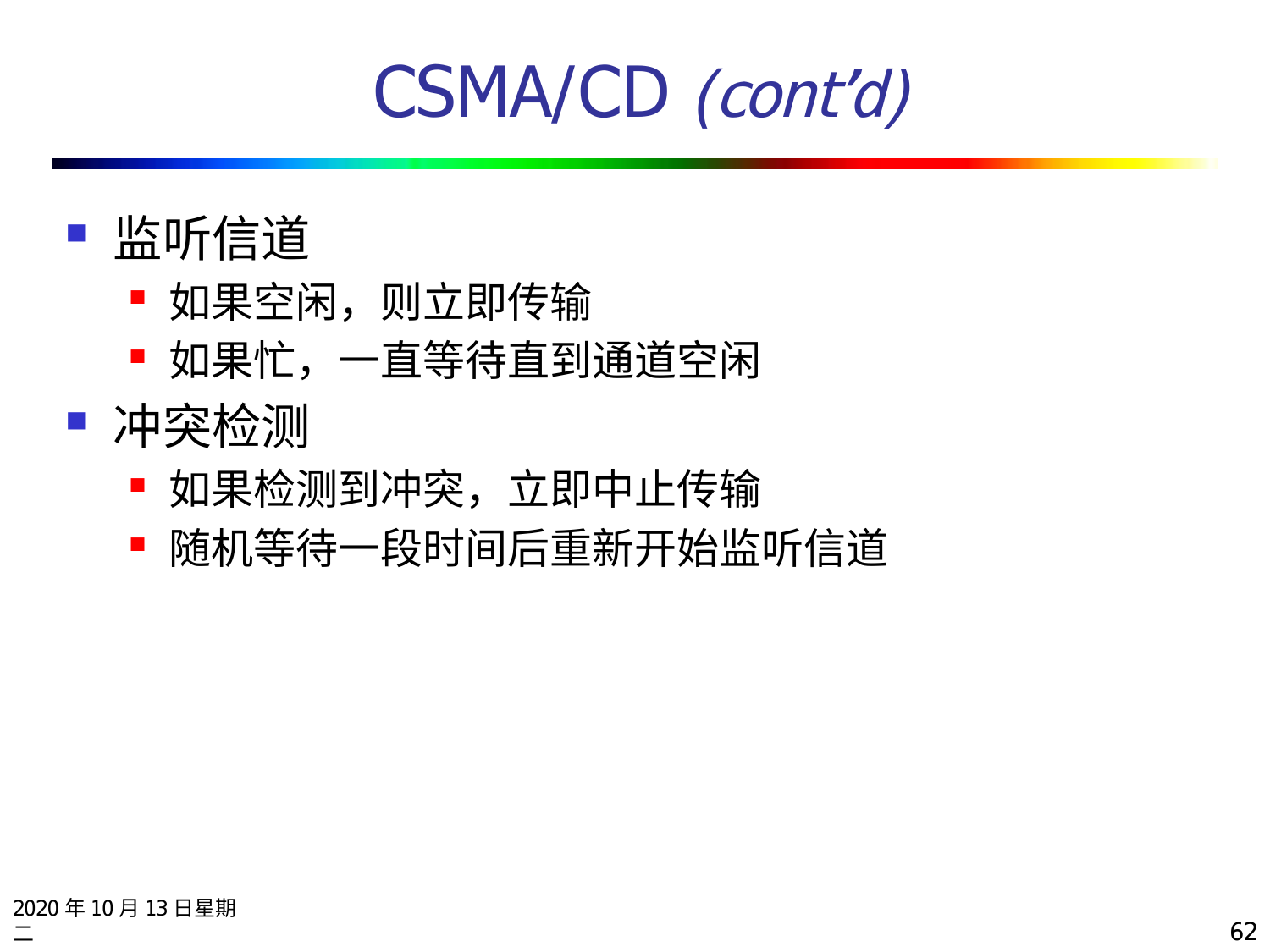

# CSMA/CD (cont’d)
监听信道
如果空闲，则立即传输
如果忙，一直等待直到通道空闲
冲突检测
如果检测到冲突，立即中止传输
随机等待一段时间后重新开始监听信道
2020年10月13日星期二
62